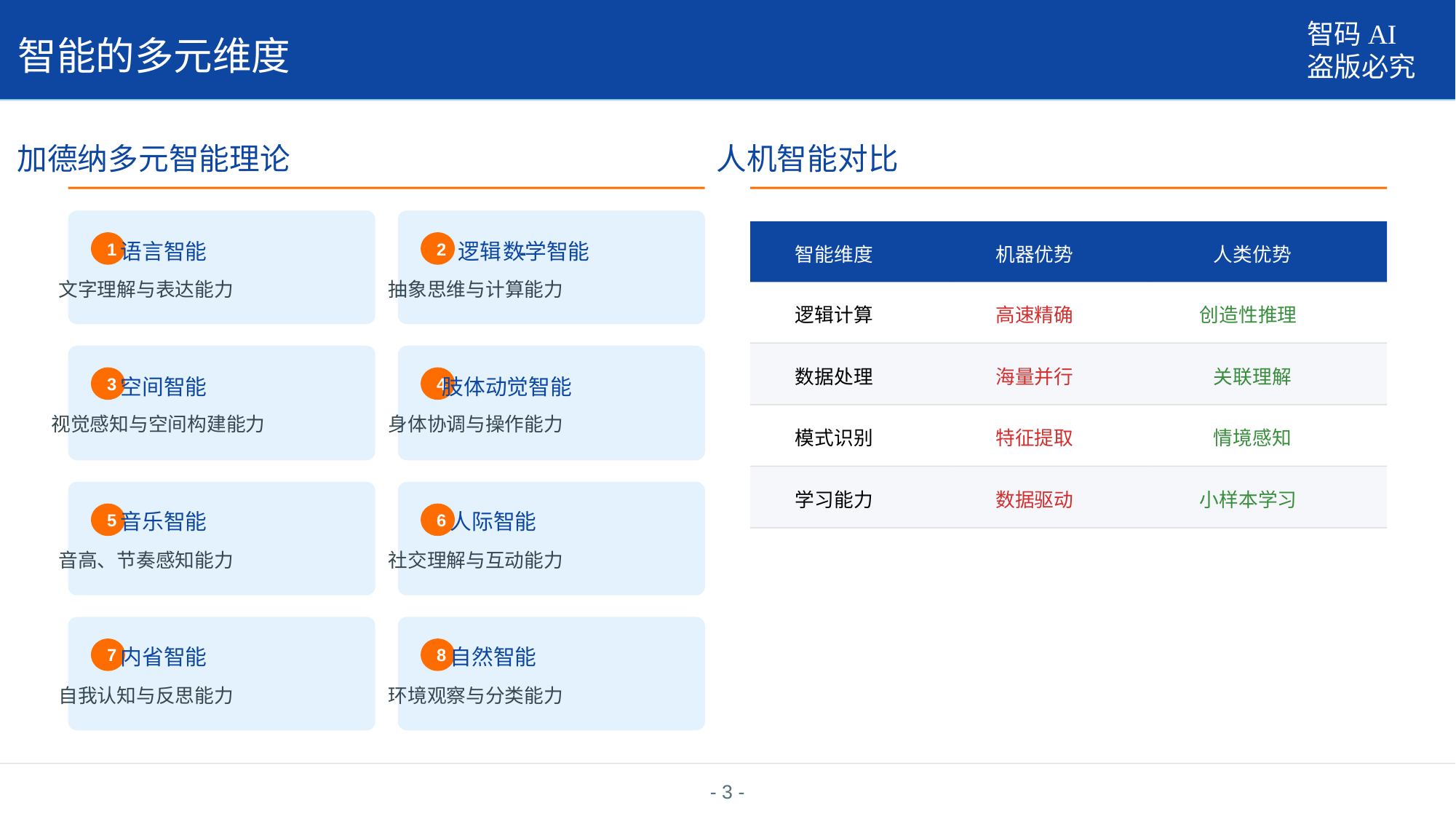

智码AI
盗版必究
智能的多元维度

加德纳多元智能理论
⼈机智能对⽐

语⾔智能
逻辑
数学智能
1
2
-
智能维度
机器优势
⼈类优势
⽂字理解与表达能⼒
抽象思维与计算能⼒
逻辑计算
⾼速精确
创造性推理

数据处理
海量并⾏
关联理解

空间智能
肢体动觉智能
3
4

视觉感知与空间构建能⼒
⾝体协调与操作能⼒
模式识别
特征提取
情境感知

学习能⼒
数据驱动
⼩样本学习

⾳乐智能
⼈际智能
5
6

⾳⾼、节奏感知能⼒
社交理解与互动能⼒

内省智能
⾃然智能
7
8
⾃我认知与反思能⼒
环境观察与分类能⼒

- 3 -